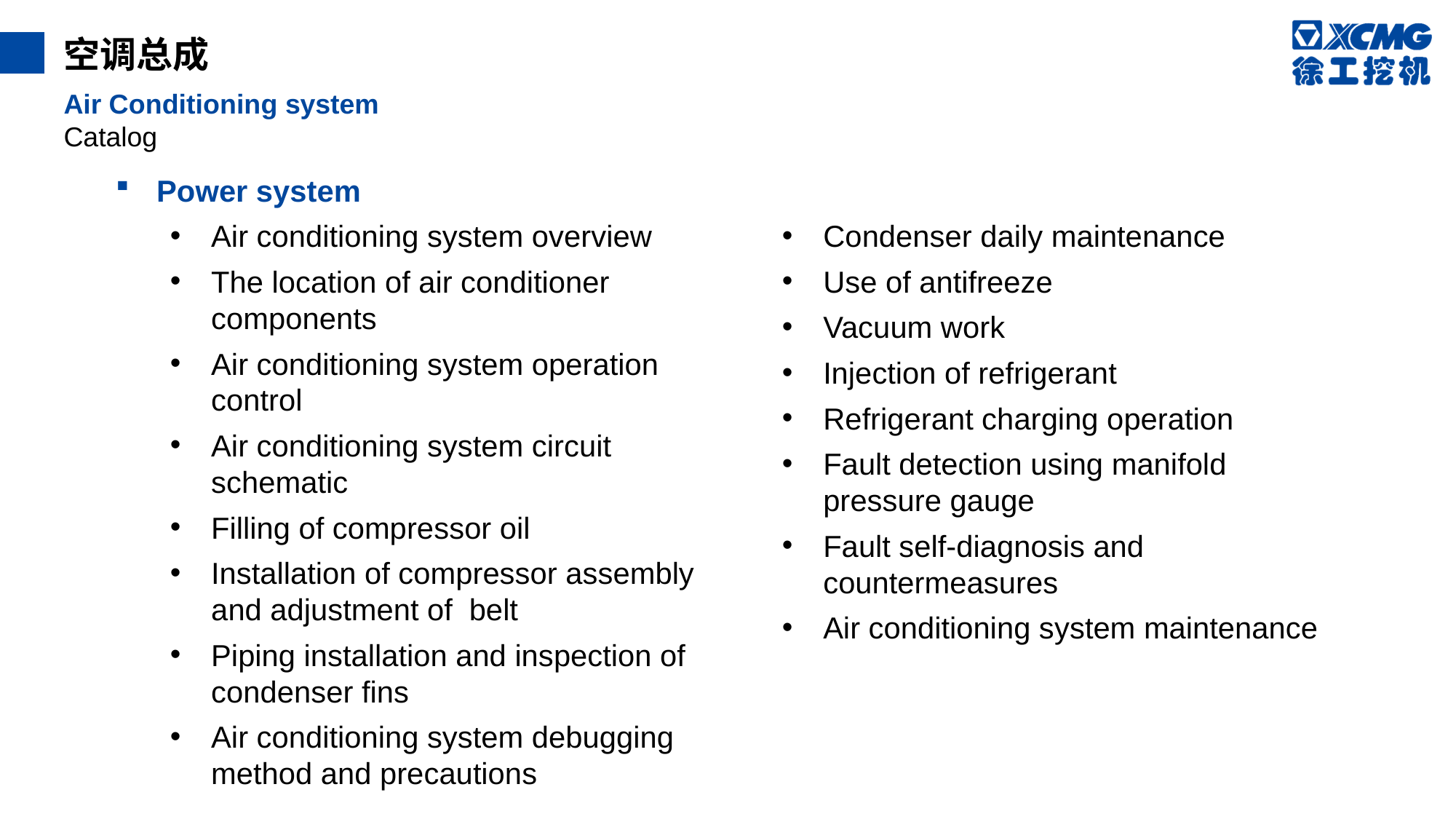

空调总成
Air Conditioning system
Catalog
Power system
Air conditioning system overview
The location of air conditioner components
Air conditioning system operation control
Air conditioning system circuit schematic
Filling of compressor oil
Installation of compressor assembly and adjustment of  belt
Piping installation and inspection of condenser fins
Air conditioning system debugging method and precautions

Condenser daily maintenance
Use of antifreeze
Vacuum work
Injection of refrigerant
Refrigerant charging operation
Fault detection using manifold pressure gauge
Fault self-diagnosis and countermeasures
Air conditioning system maintenance